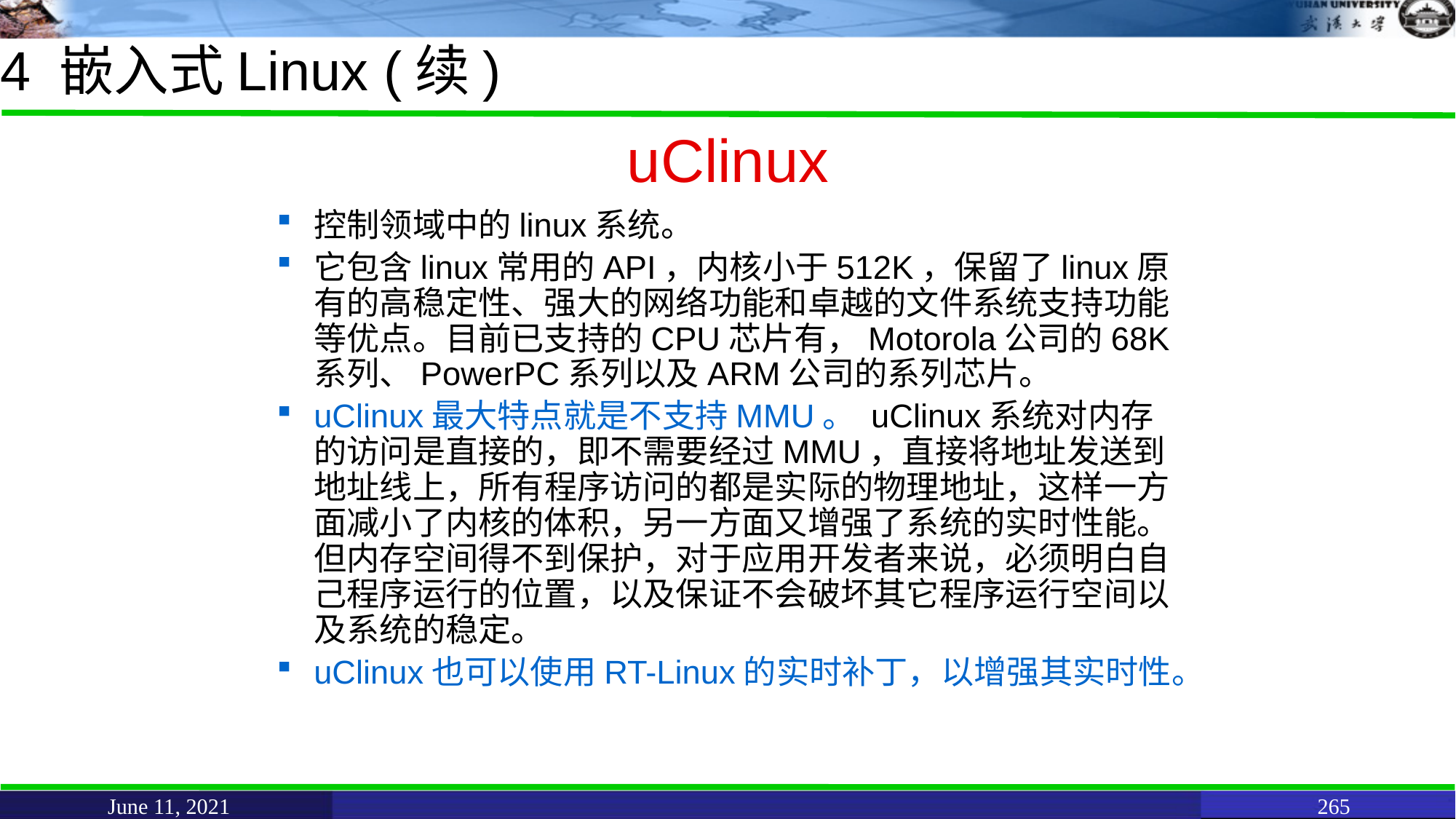

# 4 嵌入式Linux (续)
uClinux
控制领域中的linux系统。
它包含linux常用的API，内核小于512K，保留了linux原有的高稳定性、强大的网络功能和卓越的文件系统支持功能等优点。目前已支持的CPU芯片有，Motorola公司的68K系列、PowerPC系列以及ARM公司的系列芯片。
uClinux最大特点就是不支持MMU。 uClinux系统对内存的访问是直接的，即不需要经过MMU，直接将地址发送到地址线上，所有程序访问的都是实际的物理地址，这样一方面减小了内核的体积，另一方面又增强了系统的实时性能。但内存空间得不到保护，对于应用开发者来说，必须明白自己程序运行的位置，以及保证不会破坏其它程序运行空间以及系统的稳定。
uClinux也可以使用RT-Linux的实时补丁，以增强其实时性。
June 11, 2021

265